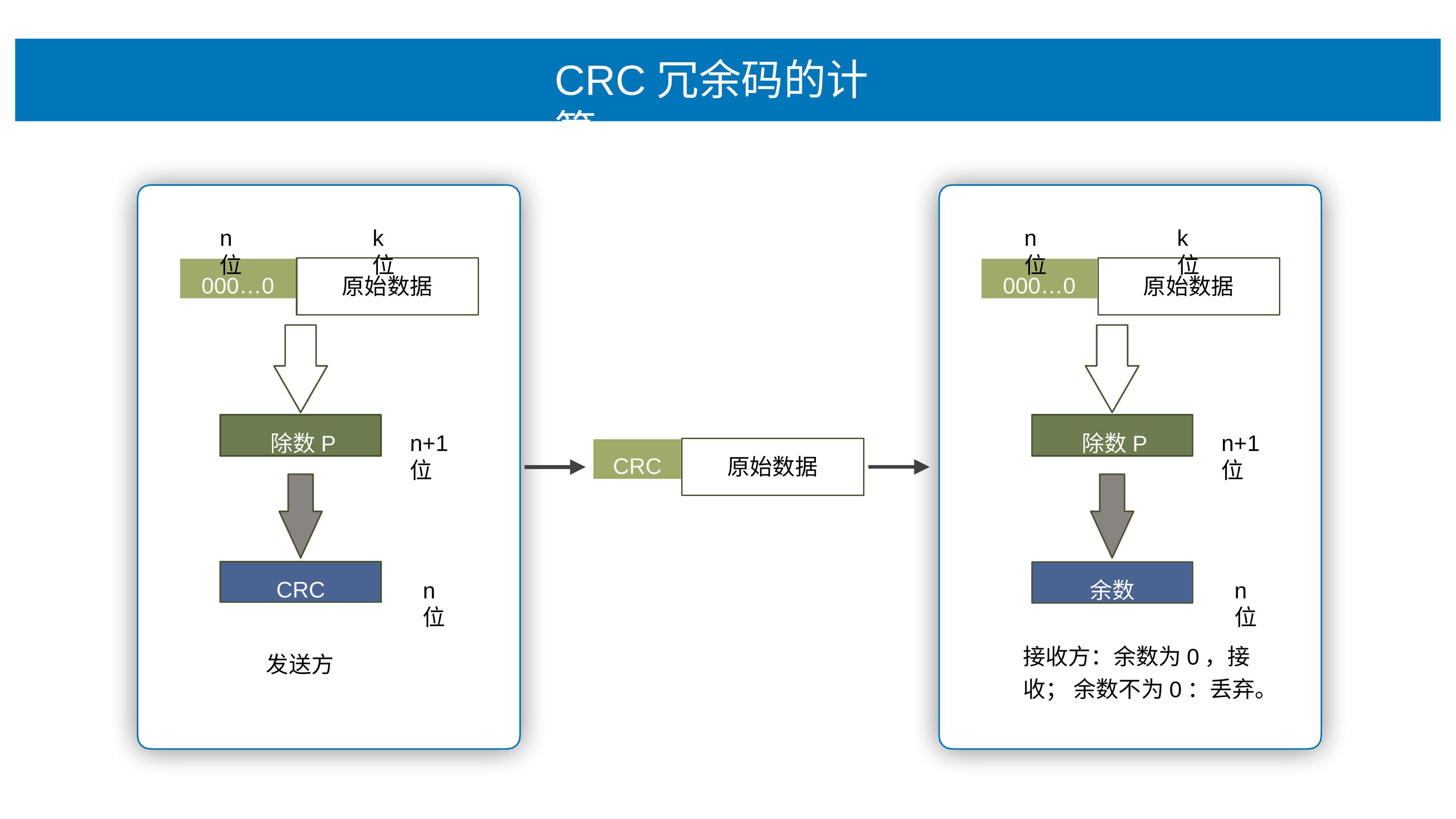

# CRC冗余码的计算

n位
k位
n位
k位

000…0
000…0
原始数据
原始数据

除数P
除数P
n+1位
n+1位

CRC
原始数据

CRC
余数
n位
n位
接收⽅：余数为0，接收； 余数不为0：丢弃。
发送⽅